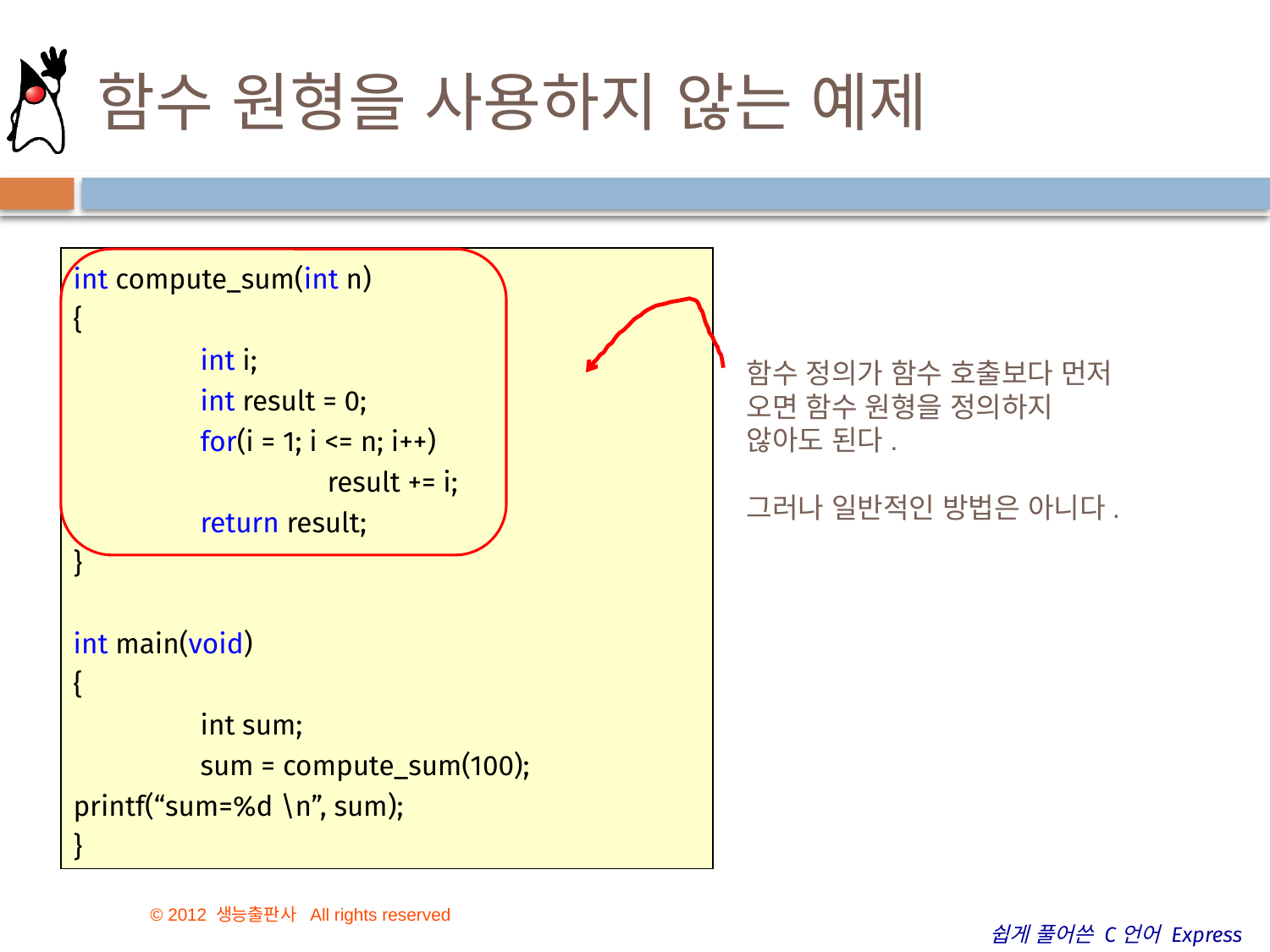

# 함수 원형을 사용하지 않는 예제
int compute_sum(int n)
{
	int i;
	int result = 0;
	for(i = 1; i <= n; i++)
		result += i;
	return result;
}

int main(void)
{
	int sum;
	sum = compute_sum(100);	printf(“sum=%d \n”, sum);
}

함수 정의가 함수 호출보다 먼저 오면 함수 원형을 정의하지 않아도 된다.

그러나 일반적인 방법은 아니다.